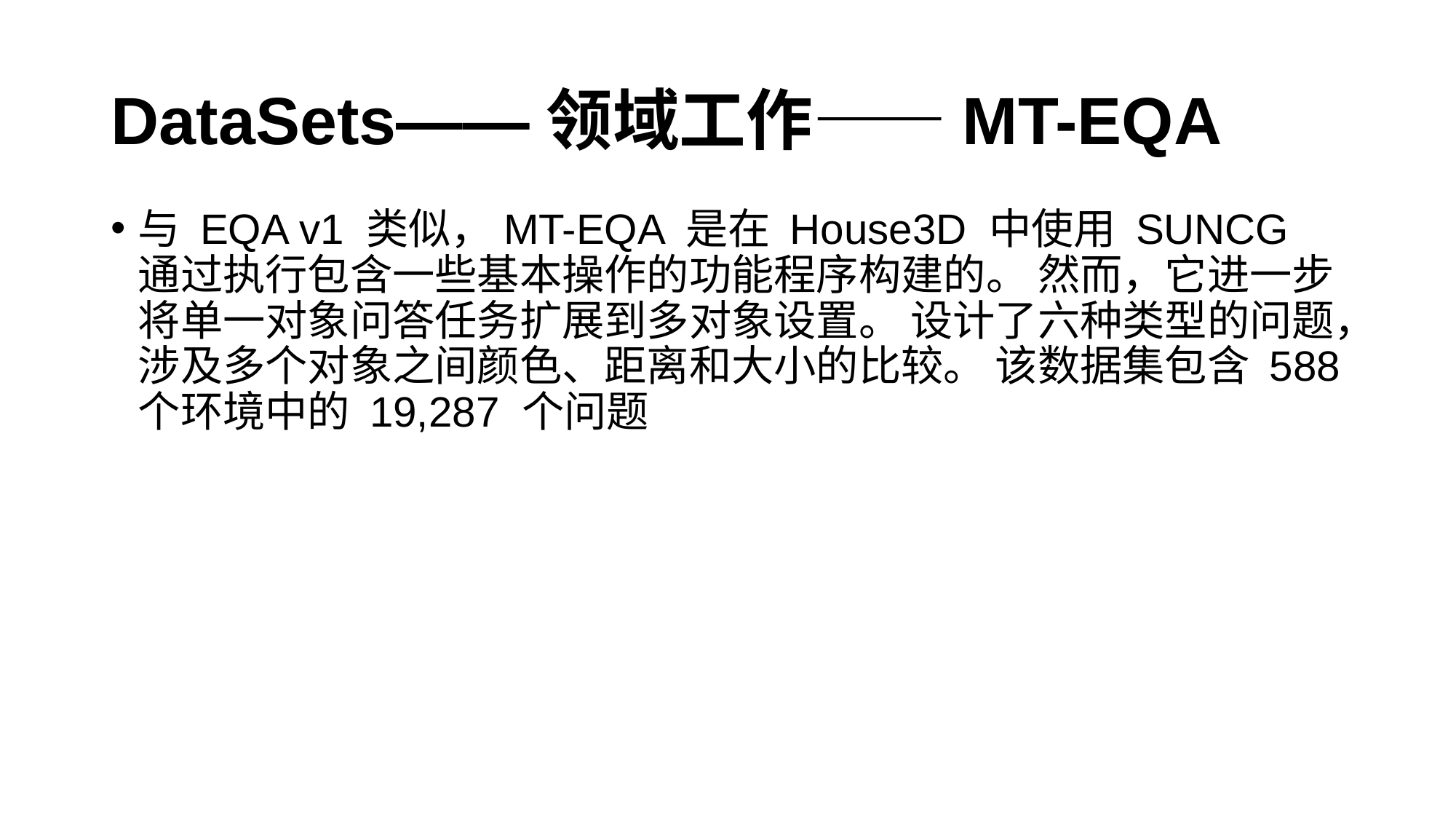

# DataSets——领域工作——MT-EQA
与 EQA v1 类似，MT-EQA 是在 House3D 中使用 SUNCG 通过执行包含一些基本操作的功能程序构建的。 然而，它进一步将单一对象问答任务扩展到多对象设置。 设计了六种类型的问题，涉及多个对象之间颜色、距离和大小的比较。 该数据集包含 588 个环境中的 19,287 个问题